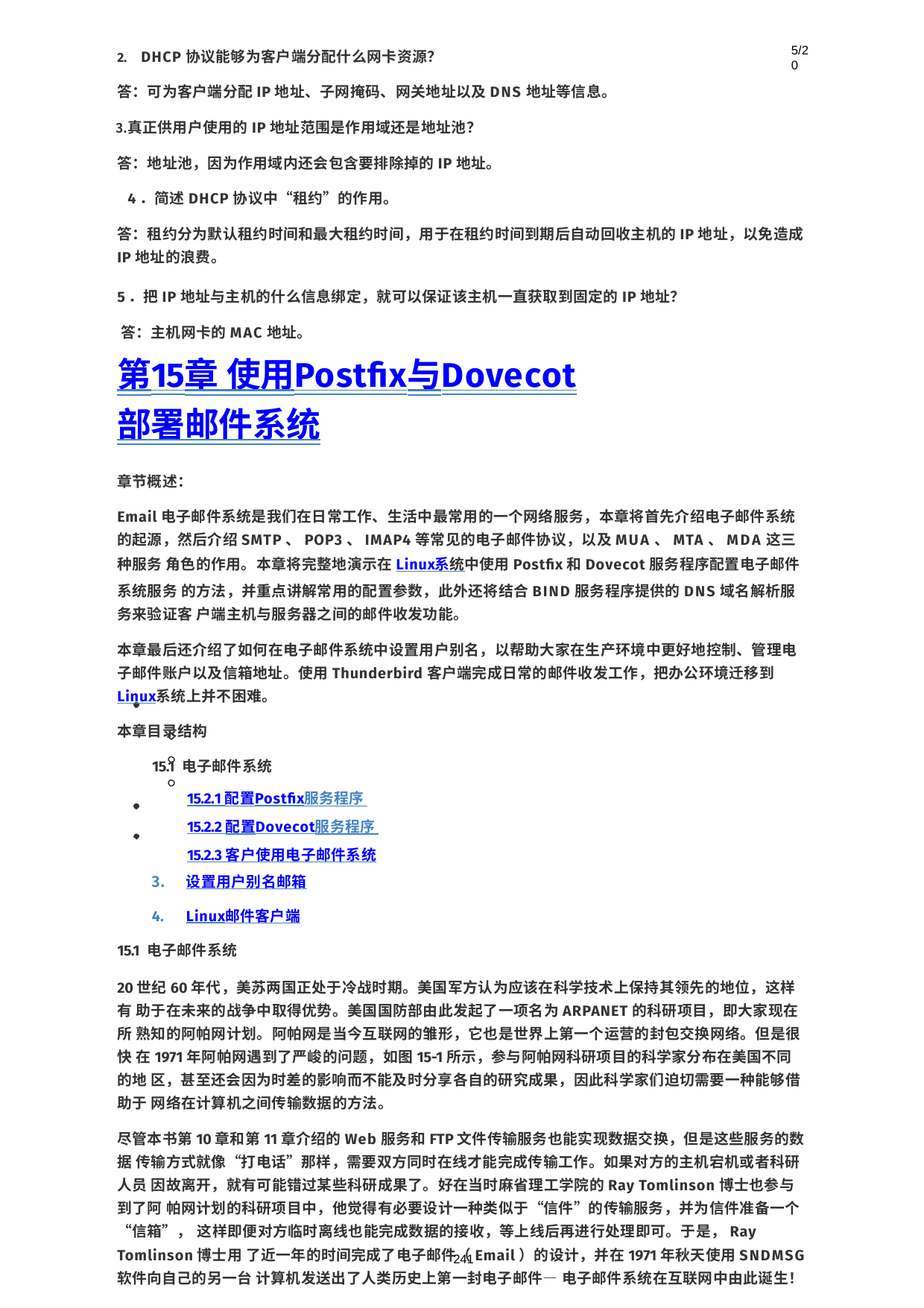

5/20
DHCP协议能够为客户端分配什么网卡资源？
答：可为客户端分配IP地址、子网掩码、网关地址以及DNS地址等信息。
真正供用户使用的IP地址范围是作用域还是地址池？  答：地址池，因为作用域内还会包含要排除掉的IP地址。  4．简述DHCP协议中“租约”的作用。
答：租约分为默认租约时间和最大租约时间，用于在租约时间到期后自动回收主机的IP地址，以免造成
IP地址的浪费。
5．把IP地址与主机的什么信息绑定，就可以保证该主机一直获取到固定的IP地址？ 答：主机网卡的MAC地址。
第15章 使用Postfix与Dovecot部署邮件系统
章节概述：
Email电子邮件系统是我们在日常工作、生活中最常用的一个网络服务，本章将首先介绍电子邮件系统 的起源，然后介绍SMTP、POP3、IMAP4等常见的电子邮件协议，以及MUA、MTA、MDA这三种服务 角色的作用。本章将完整地演示在Linux系统中使用Postfix和Dovecot服务程序配置电子邮件系统服务 的方法，并重点讲解常用的配置参数，此外还将结合BIND服务程序提供的DNS域名解析服务来验证客 户端主机与服务器之间的邮件收发功能。
本章最后还介绍了如何在电子邮件系统中设置用户别名，以帮助大家在生产环境中更好地控制、管理电 子邮件账户以及信箱地址。使用Thunderbird客户端完成日常的邮件收发工作，把办公环境迁移到 Linux系统上并不困难。
本章目录结构
15.1 电子邮件系统
15.2.1 配置Postfix服务程序  15.2.2 配置Dovecot服务程序  15.2.3 客户使用电子邮件系统
设置用户别名邮箱
Linux邮件客户端

15.1 电子邮件系统
20世纪60年代，美苏两国正处于冷战时期。美国军方认为应该在科学技术上保持其领先的地位，这样有 助于在未来的战争中取得优势。美国国防部由此发起了一项名为ARPANET的科研项目，即大家现在所 熟知的阿帕网计划。阿帕网是当今互联网的雏形，它也是世界上第一个运营的封包交换网络。但是很快 在1971年阿帕网遇到了严峻的问题，如图15-1所示，参与阿帕网科研项目的科学家分布在美国不同的地 区，甚至还会因为时差的影响而不能及时分享各自的研究成果，因此科学家们迫切需要一种能够借助于 网络在计算机之间传输数据的方法。
尽管本书第10章和第11章介绍的Web服务和FTP文件传输服务也能实现数据交换，但是这些服务的数据 传输方式就像“打电话”那样，需要双方同时在线才能完成传输工作。如果对方的主机宕机或者科研人员 因故离开，就有可能错过某些科研成果了。好在当时麻省理工学院的Ray Tomlinson博士也参与到了阿 帕网计划的科研项目中，他觉得有必要设计一种类似于“信件”的传输服务，并为信件准备一个“信箱”，  这样即便对方临时离线也能完成数据的接收，等上线后再进行处理即可。于是，Ray Tomlinson博士用 了近一年的时间完成了电子邮件（Email）的设计，并在1971年秋天使用SNDMSG软件向自己的另一台 计算机发送出了人类历史上第一封电子邮件—电子邮件系统在互联网中由此诞生！

241